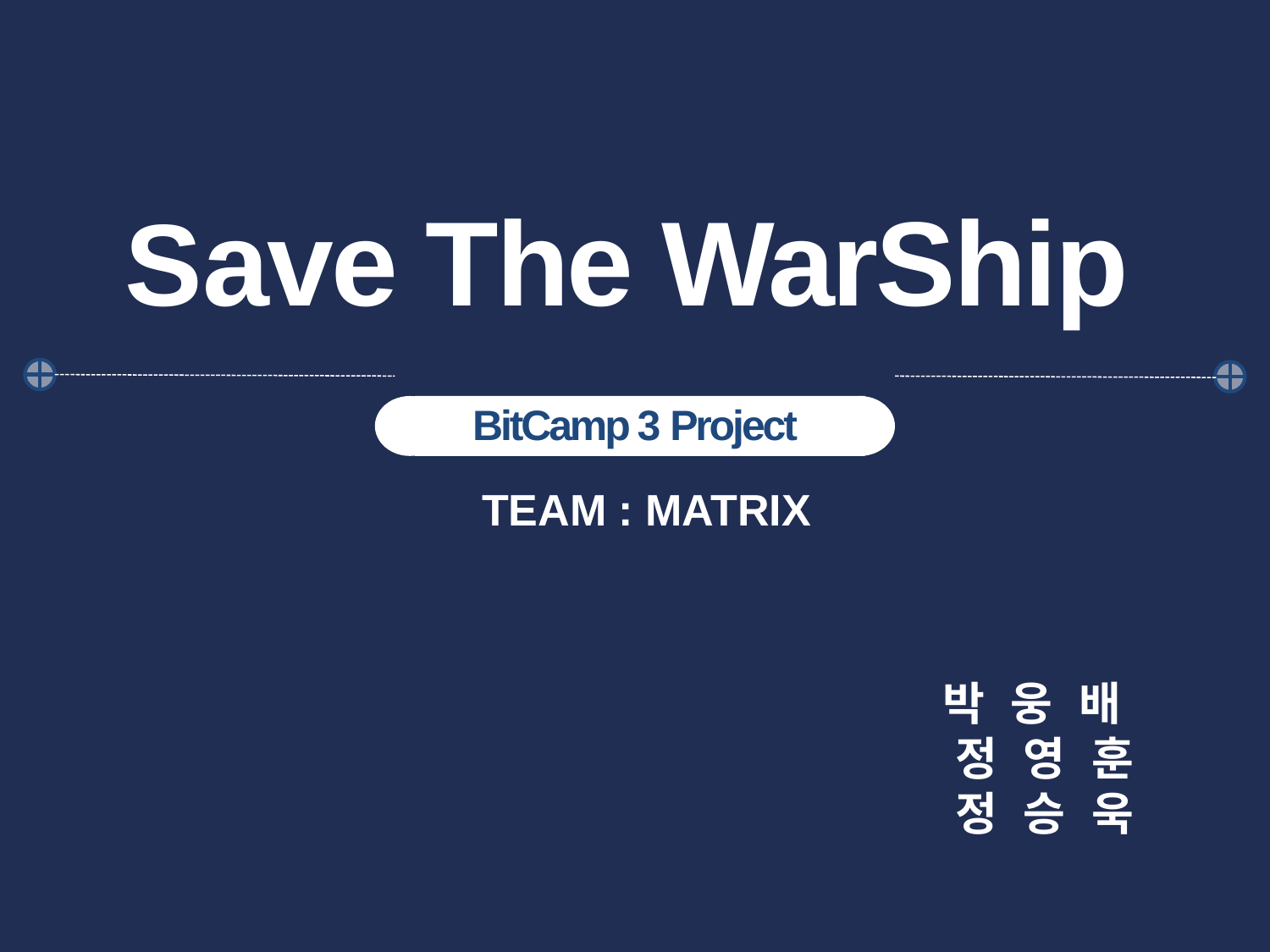

Save The WarShip

BitCamp 3 Project

TEAM : MATRIX
박  웅  배
정  영  훈
정  승  욱